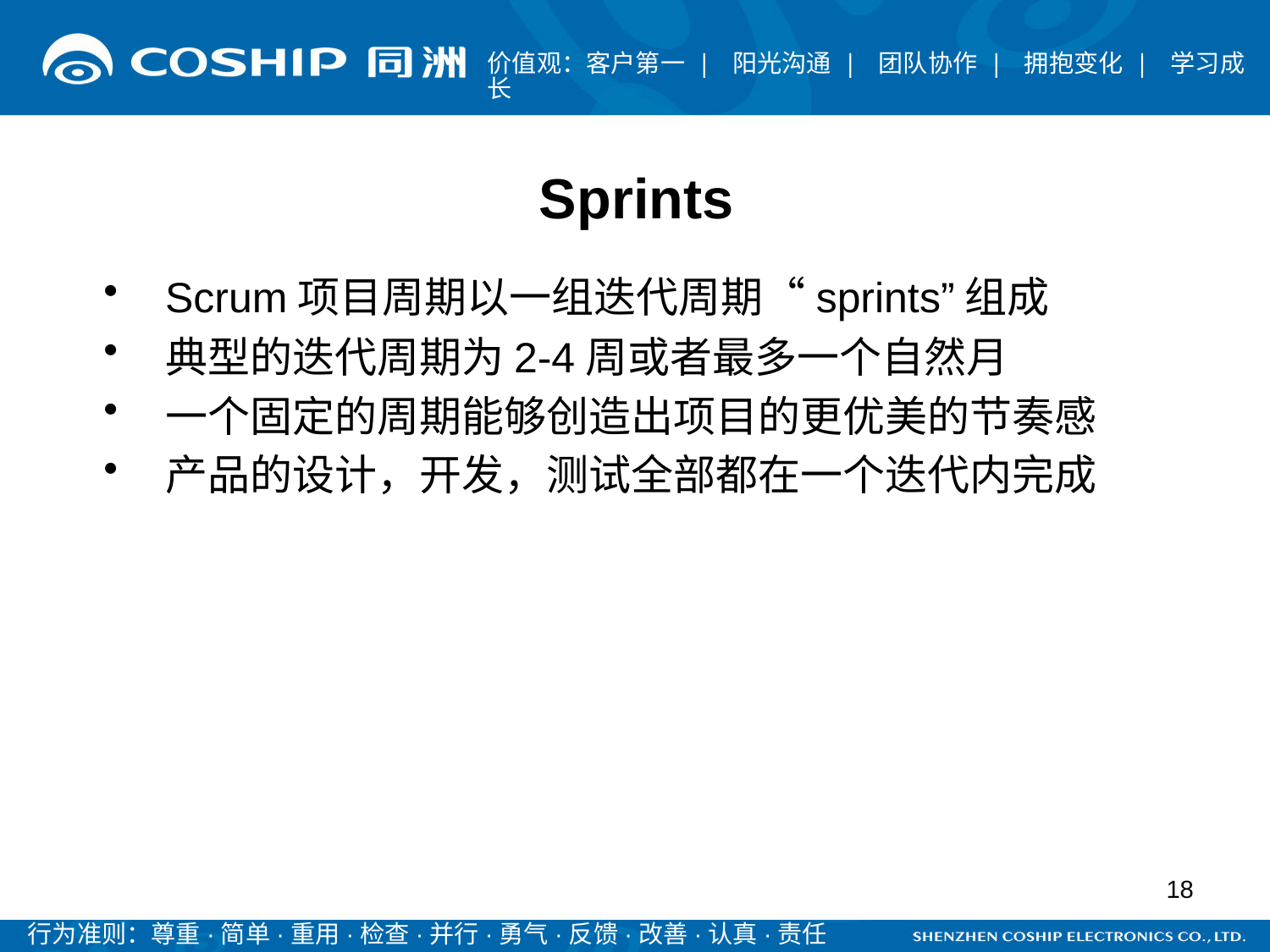

Sprints
Scrum项目周期以一组迭代周期“sprints”组成
典型的迭代周期为2-4周或者最多一个自然月
一个固定的周期能够创造出项目的更优美的节奏感
产品的设计，开发，测试全部都在一个迭代内完成

18